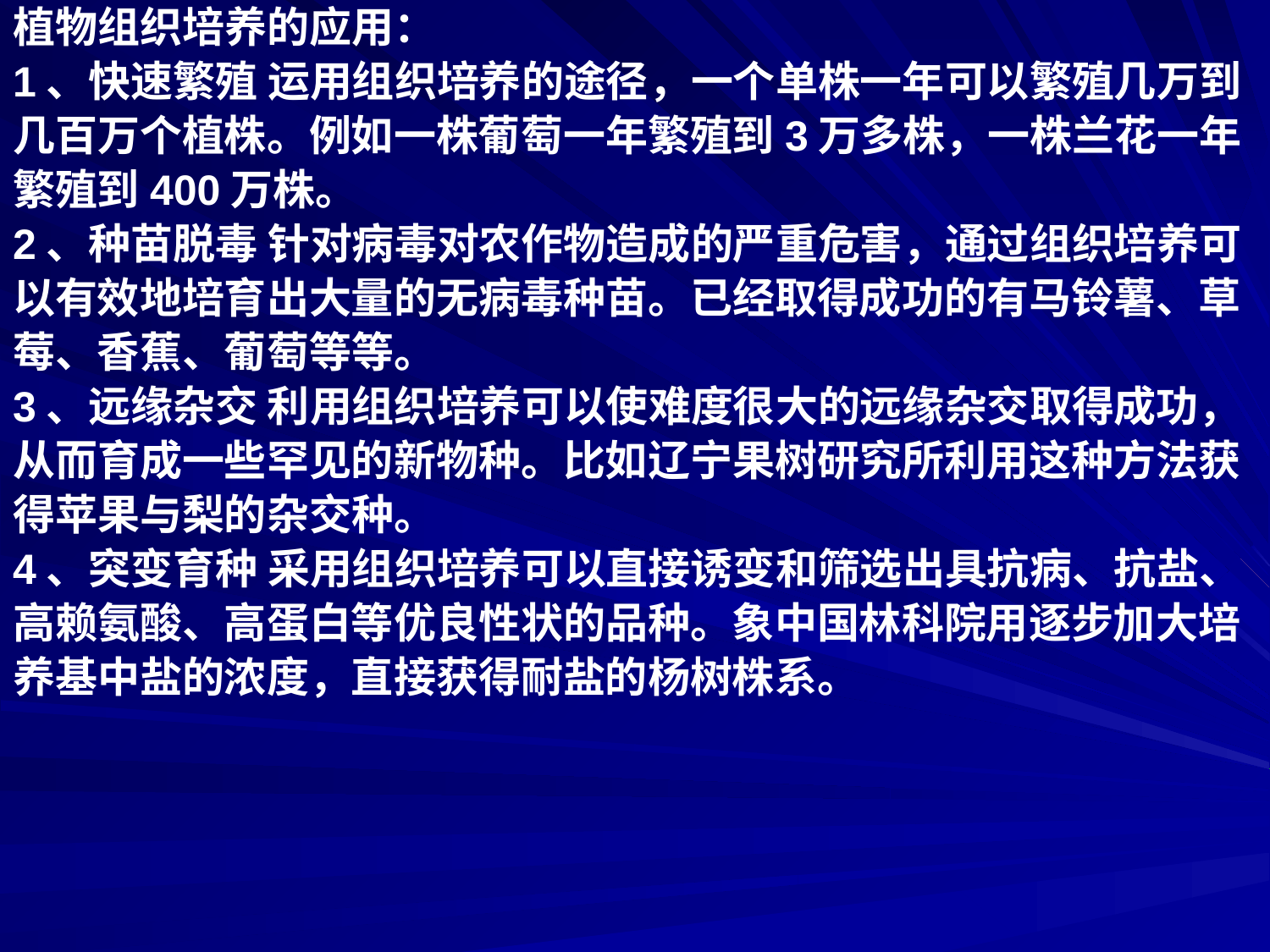

植物组织培养的应用：
1、快速繁殖 运用组织培养的途径，一个单株一年可以繁殖几万到
几百万个植株。例如一株葡萄一年繁殖到3万多株，一株兰花一年
繁殖到400万株。
2、种苗脱毒 针对病毒对农作物造成的严重危害，通过组织培养可
以有效地培育出大量的无病毒种苗。已经取得成功的有马铃薯、草
莓、香蕉、葡萄等等。
3、远缘杂交 利用组织培养可以使难度很大的远缘杂交取得成功，
从而育成一些罕见的新物种。比如辽宁果树研究所利用这种方法获
得苹果与梨的杂交种。
4、突变育种 采用组织培养可以直接诱变和筛选出具抗病、抗盐、
高赖氨酸、高蛋白等优良性状的品种。象中国林科院用逐步加大培
养基中盐的浓度，直接获得耐盐的杨树株系。